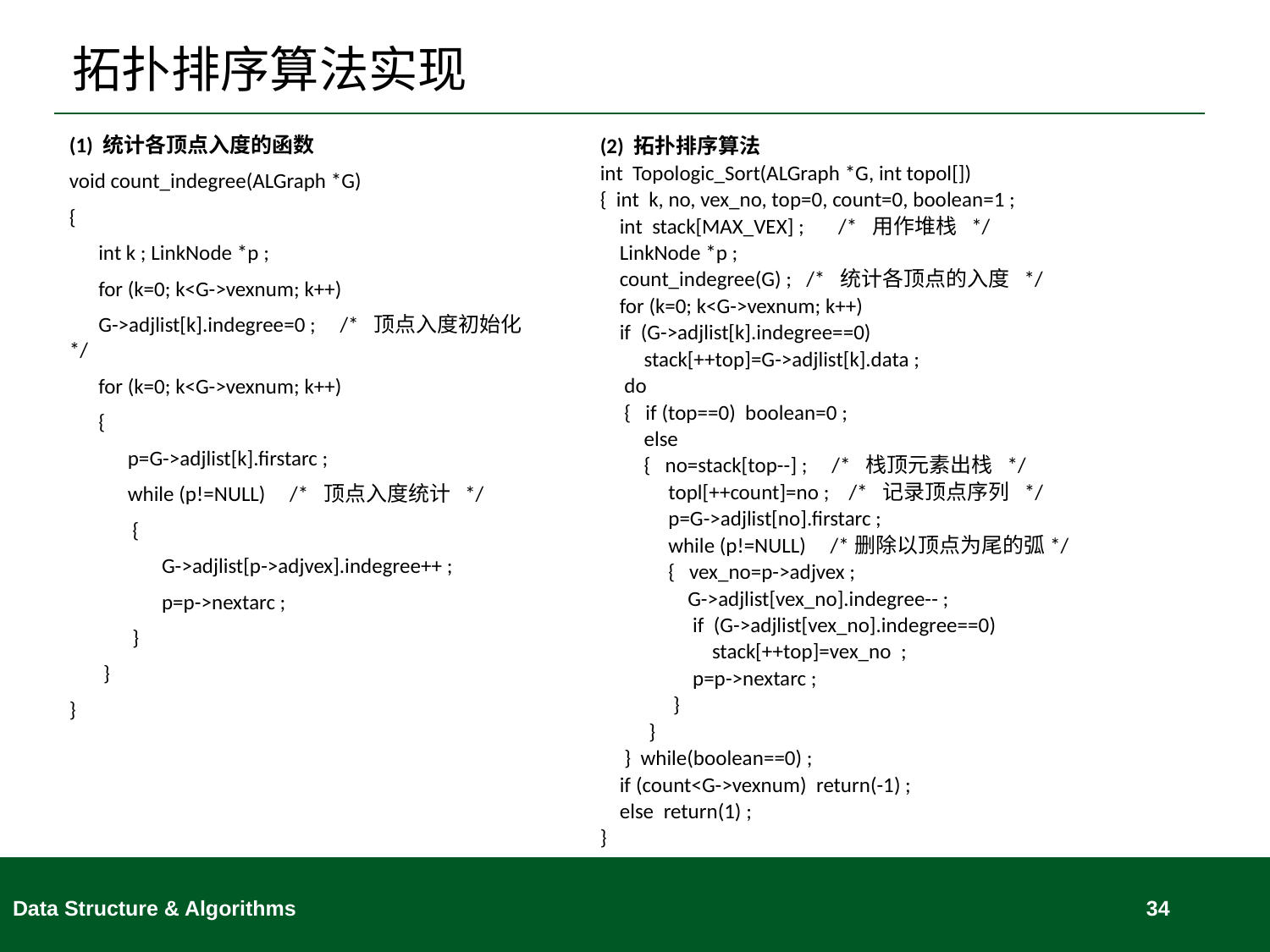

# 拓扑排序算法实现
(1) 统计各顶点入度的函数
void count_indegree(ALGraph *G)
{
      int k ; LinkNode *p ;
      for (k=0; k<G->vexnum; k++)
      G->adjlist[k].indegree=0 ;     /*  顶点入度初始化  */
      for (k=0; k<G->vexnum; k++)
      {
            p=G->adjlist[k].firstarc ;
            while (p!=NULL)     /*  顶点入度统计  */
             {
                   G->adjlist[p->adjvex].indegree++ ;
                   p=p->nextarc ;
             }
       }
}
(2) 拓扑排序算法
int  Topologic_Sort(ALGraph *G, int topol[])
{  int  k, no, vex_no, top=0, count=0, boolean=1 ;
    int  stack[MAX_VEX] ;       /*  用作堆栈  */
    LinkNode *p ;
    count_indegree(G) ;   /*  统计各顶点的入度  */
    for (k=0; k<G->vexnum; k++)
    if  (G->adjlist[k].indegree==0)
         stack[++top]=G->adjlist[k].data ;
     do
     {   if (top==0)  boolean=0 ;
         else
         {   no=stack[top--] ;     /*  栈顶元素出栈  */
              topl[++count]=no ;    /*  记录顶点序列  */
              p=G->adjlist[no].firstarc ;
              while (p!=NULL)     /*删除以顶点为尾的弧*/
              {   vex_no=p->adjvex ;
                  G->adjlist[vex_no].indegree-- ;
                   if  (G->adjlist[vex_no].indegree==0)
                       stack[++top]=vex_no  ;
                   p=p->nextarc ;
               }
          }
     }  while(boolean==0) ;
    if (count<G->vexnum)  return(-1) ;
    else  return(1) ;
}

Data Structure & Algorithms
34